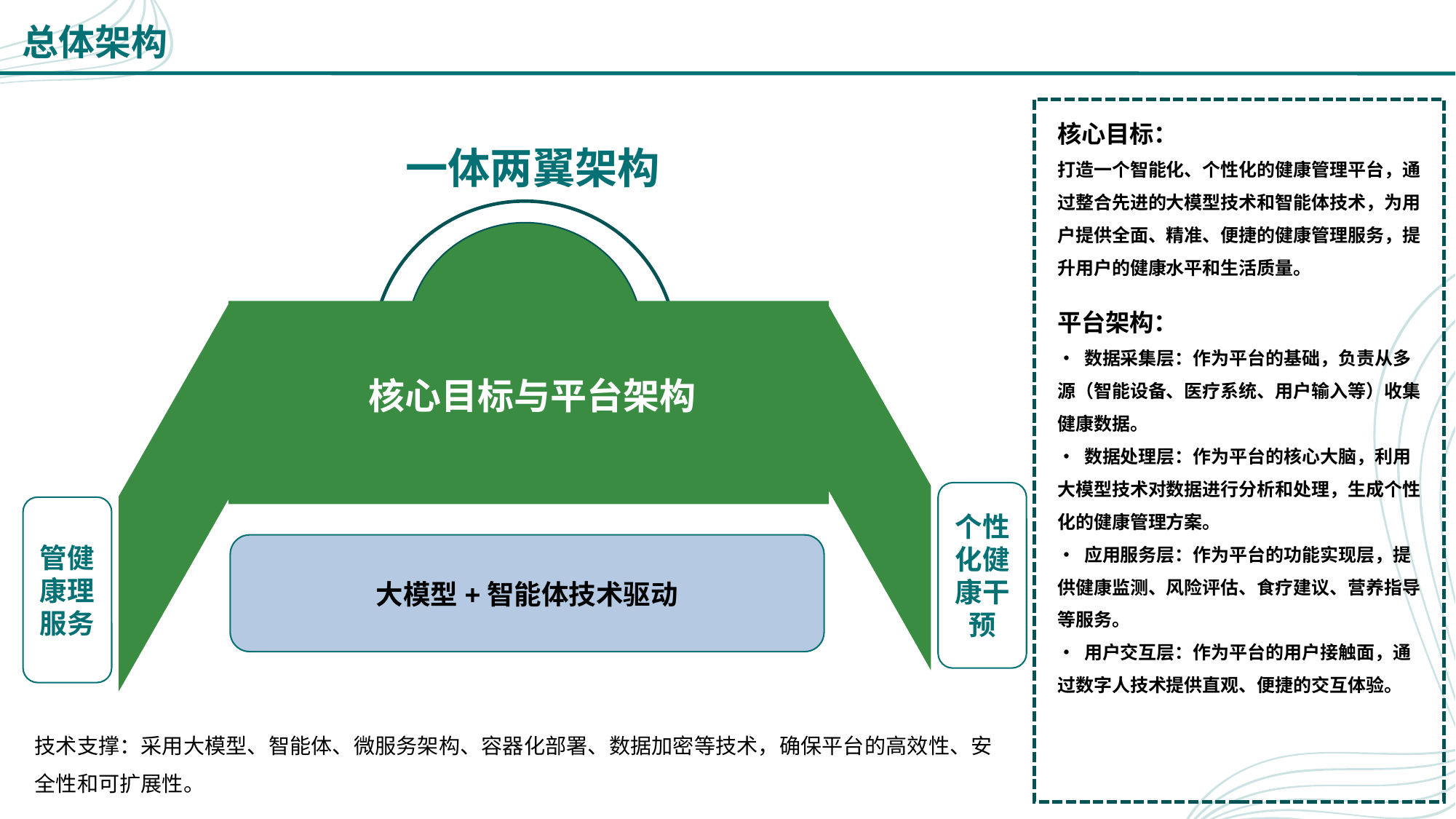

总体架构

核心目标：
打造一个智能化、个性化的健康管理平台，通过整合先进的大模型技术和智能体技术，为用户提供全面、精准、便捷的健康管理服务，提升用户的健康水平和生活质量。

平台架构：
• 数据采集层：作为平台的基础，负责从多源（智能设备、医疗系统、用户输入等）收集健康数据。
• 数据处理层：作为平台的核心大脑，利用大模型技术对数据进行分析和处理，生成个性化的健康管理方案。
• 应用服务层：作为平台的功能实现层，提供健康监测、风险评估、食疗建议、营养指导等服务。
• 用户交互层：作为平台的用户接触面，通过数字人技术提供直观、便捷的交互体验。

一体两翼架构

核心目标与平台架构
个性化健康干预
管健康理服务
大模型+智能体技术驱动
技术支撑：采用大模型、智能体、微服务架构、容器化部署、数据加密等技术，确保平台的高效性、安全性和可扩展性。